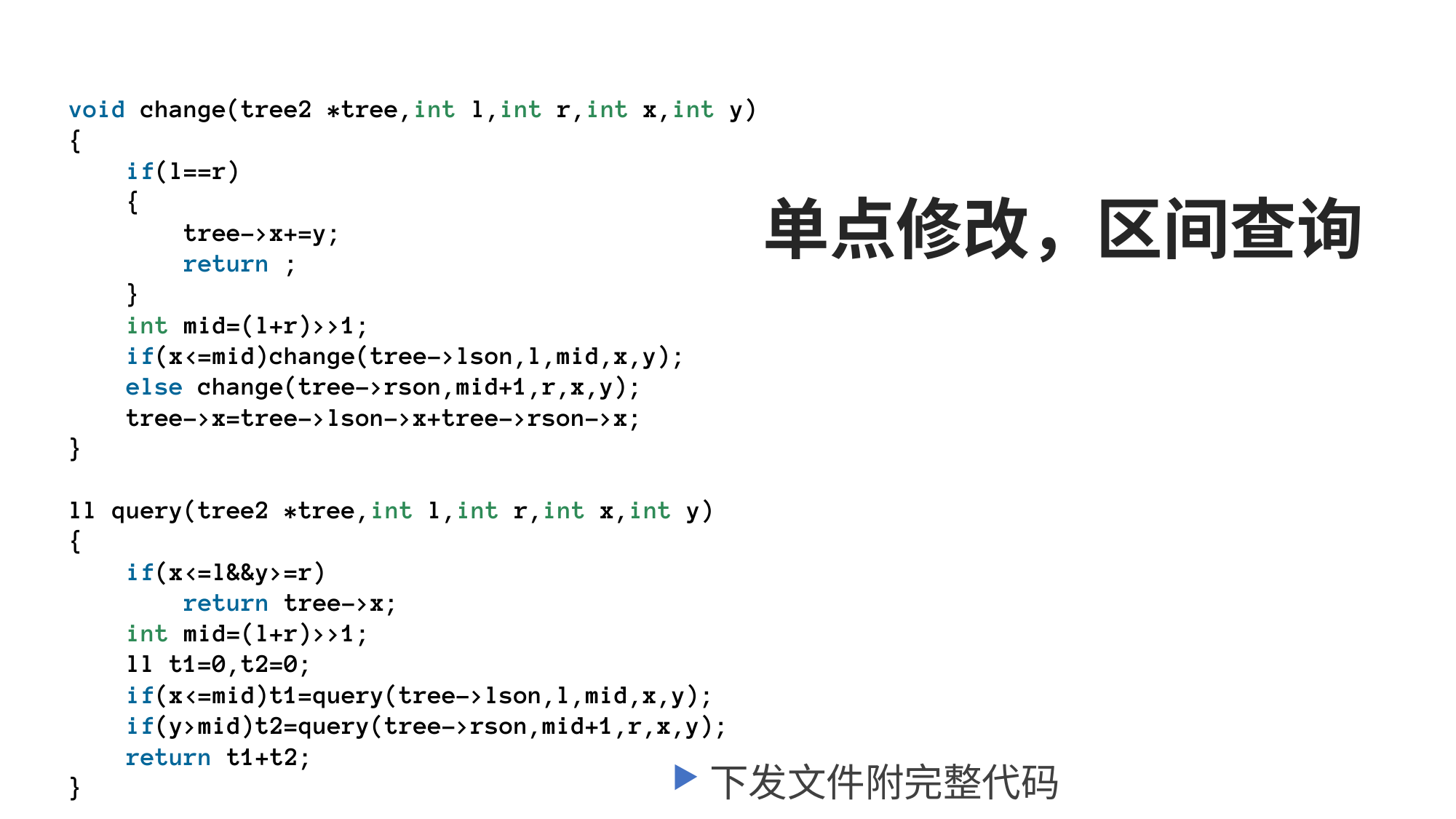

void change(tree2 *tree,int l,int r,int x,int y)
{
    if(l==r)
    {
        tree->x+=y;
        return ;
    }
    int mid=(l+r)>>1;
    if(x<=mid)change(tree->lson,l,mid,x,y);
    else change(tree->rson,mid+1,r,x,y);
    tree->x=tree->lson->x+tree->rson->x;
}

ll query(tree2 *tree,int l,int r,int x,int y)
{
    if(x<=l&&y>=r)
        return tree->x;
    int mid=(l+r)>>1;
    ll t1=0,t2=0;
    if(x<=mid)t1=query(tree->lson,l,mid,x,y);
    if(y>mid)t2=query(tree->rson,mid+1,r,x,y);
    return t1+t2;
}
单点修改，区间查询
下发文件附完整代码